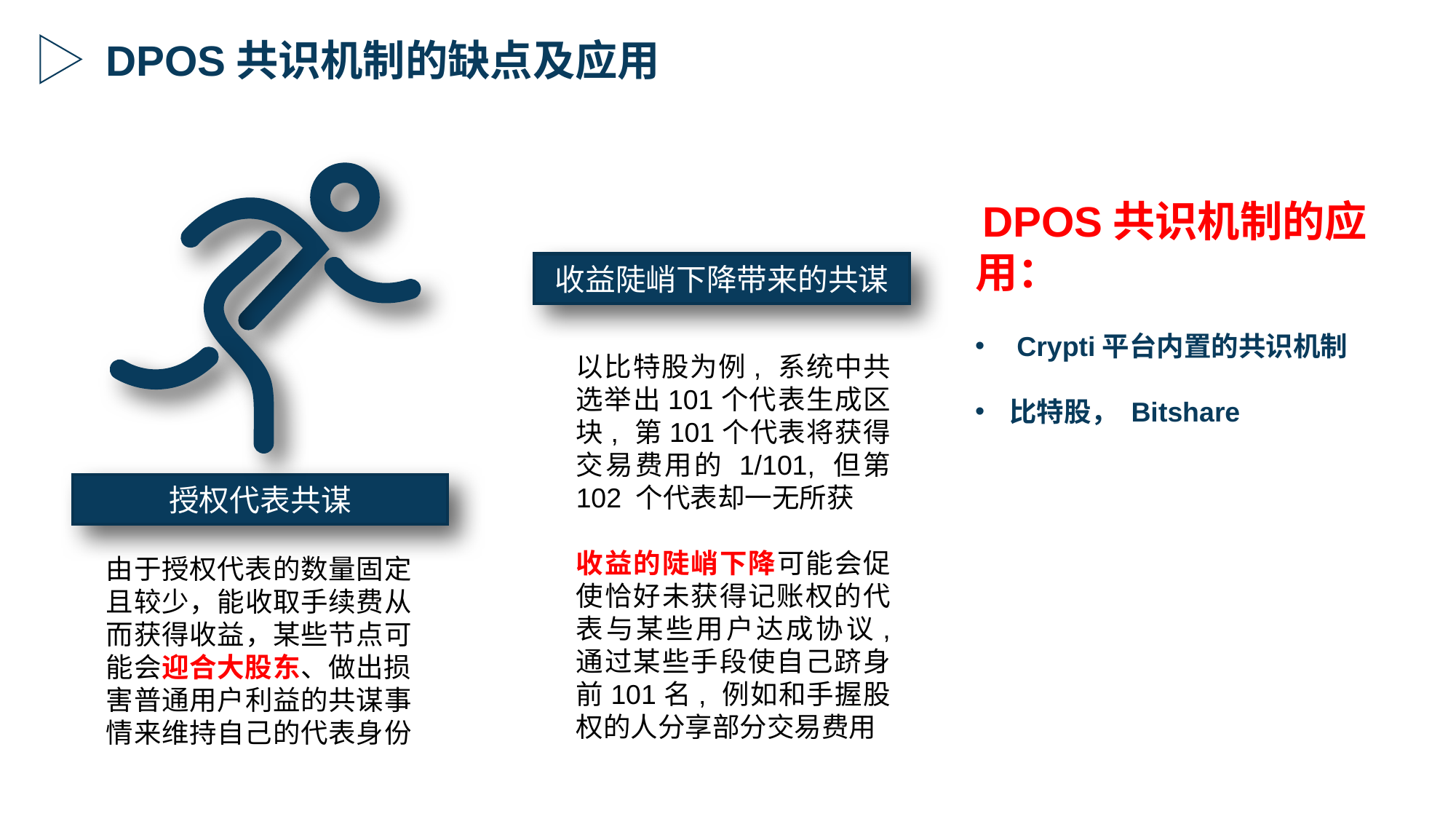

DPOS共识机制的缺点及应用

维护小股东利益

 DPOS共识机制的应用：

 Crypti平台内置的共识机制

比特股， Bitshare

收益陡峭下降带来的共谋

以比特股为例, 系统中共选举出101个代表生成区块, 第101个代表将获得交易费用的 1/101, 但第 102 个代表却一无所获

收益的陡峭下降可能会促使恰好未获得记账权的代表与某些用户达成协议, 通过某些手段使自己跻身前101名, 例如和手握股权的人分享部分交易费用

授权代表共谋
由于授权代表的数量固定且较少，能收取手续费从而获得收益，某些节点可能会迎合大股东、做出损害普通用户利益的共谋事情来维持自己的代表身份